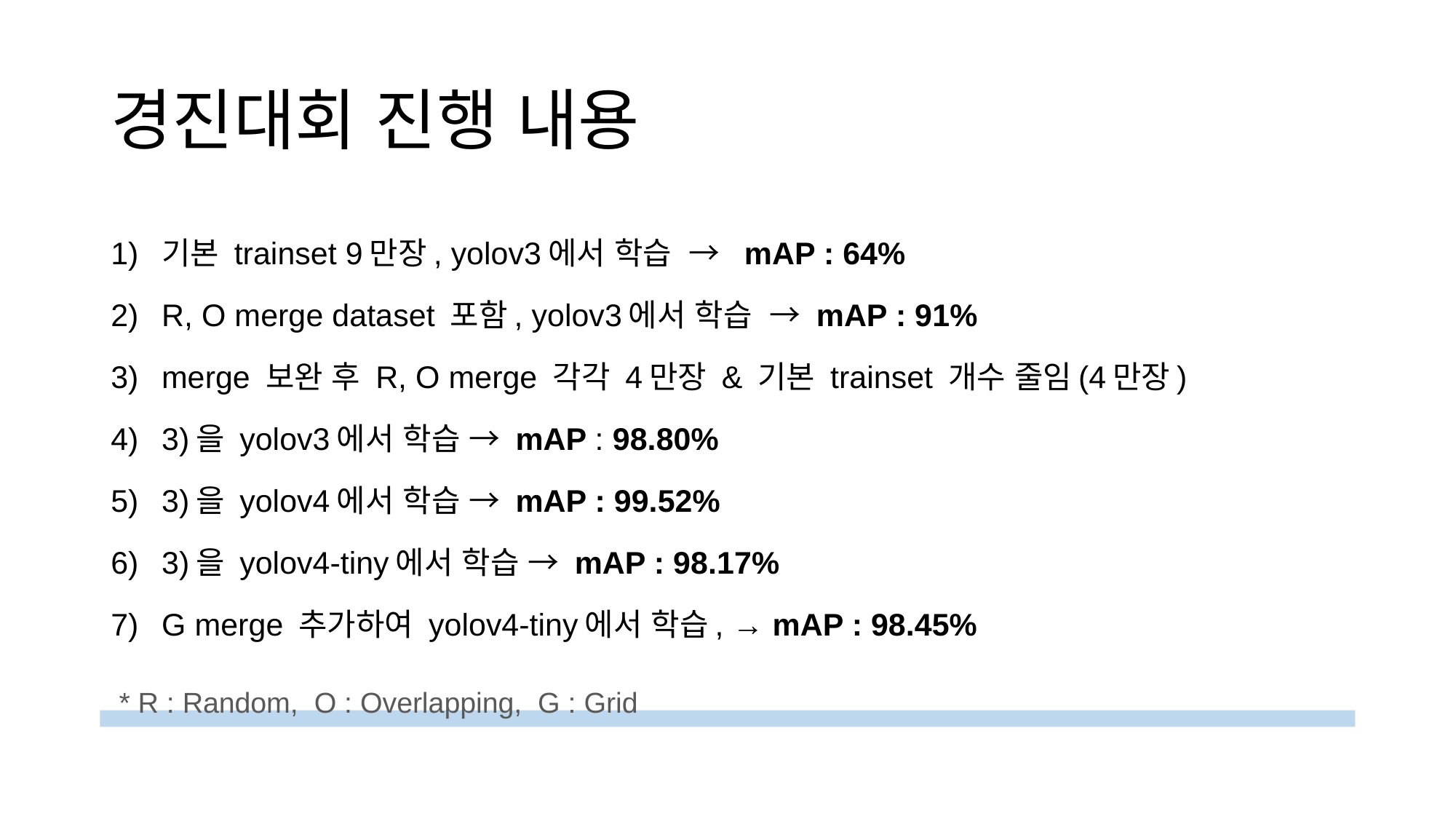

# 경진대회 진행 내용
기본 trainset 9만장, yolov3에서 학습  →  mAP : 64%
R, O merge dataset 포함, yolov3에서 학습  → mAP : 91%
merge 보완 후 R, O merge 각각 4만장 & 기본 trainset 개수 줄임(4만장)
3)을 yolov3에서 학습 → mAP : 98.80%
3)을 yolov4에서 학습 → mAP : 99.52%
3)을 yolov4-tiny에서 학습 → mAP : 98.17%
G merge 추가하여 yolov4-tiny에서 학습, → mAP : 98.45%

 * R : Random,  O : Overlapping,  G : Grid